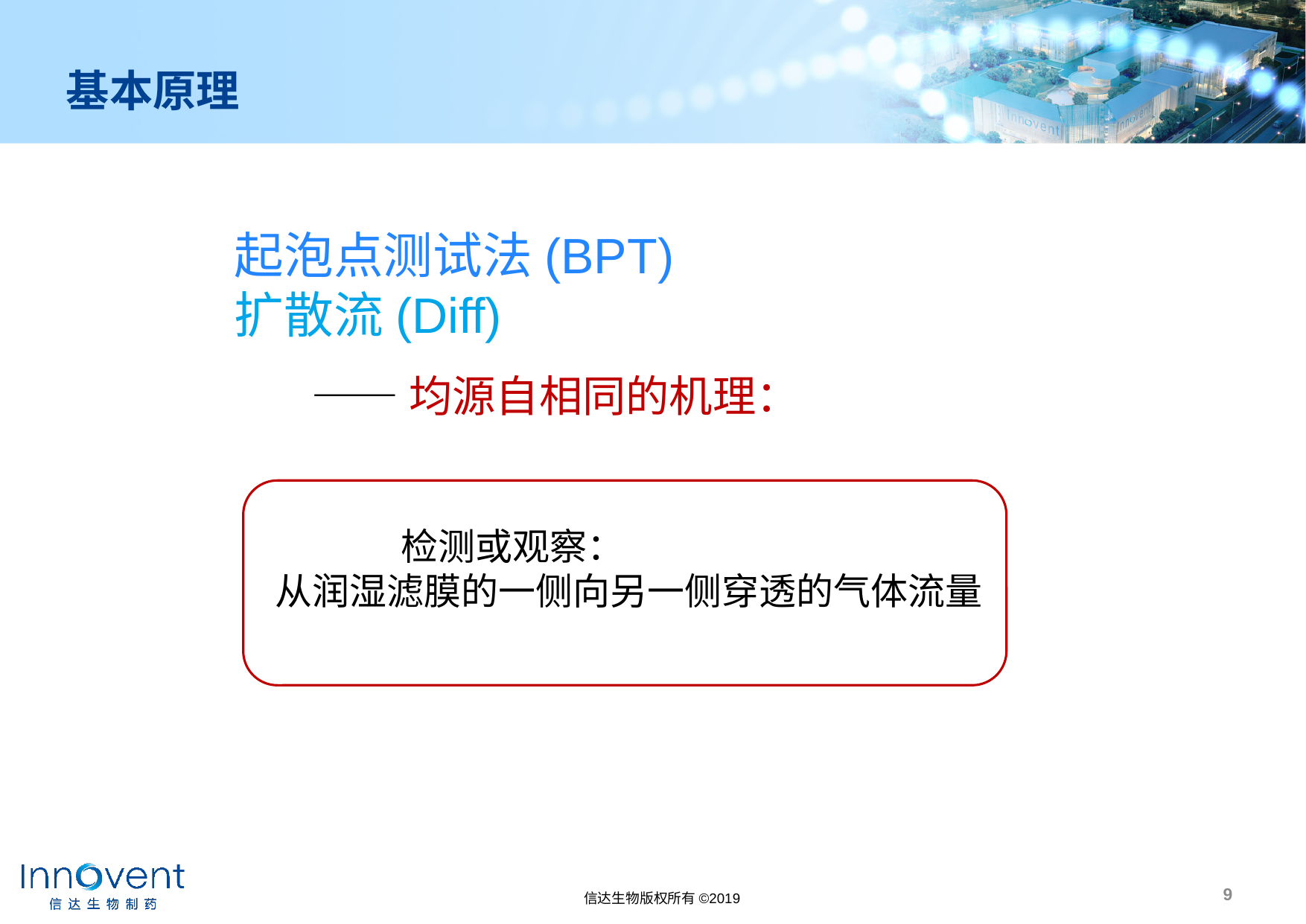

# 基本原理
起泡点测试法(BPT)
扩散流(Diff)
        ——均源自相同的机理：

              检测或观察：
从润湿滤膜的一侧向另一侧穿透的气体流量